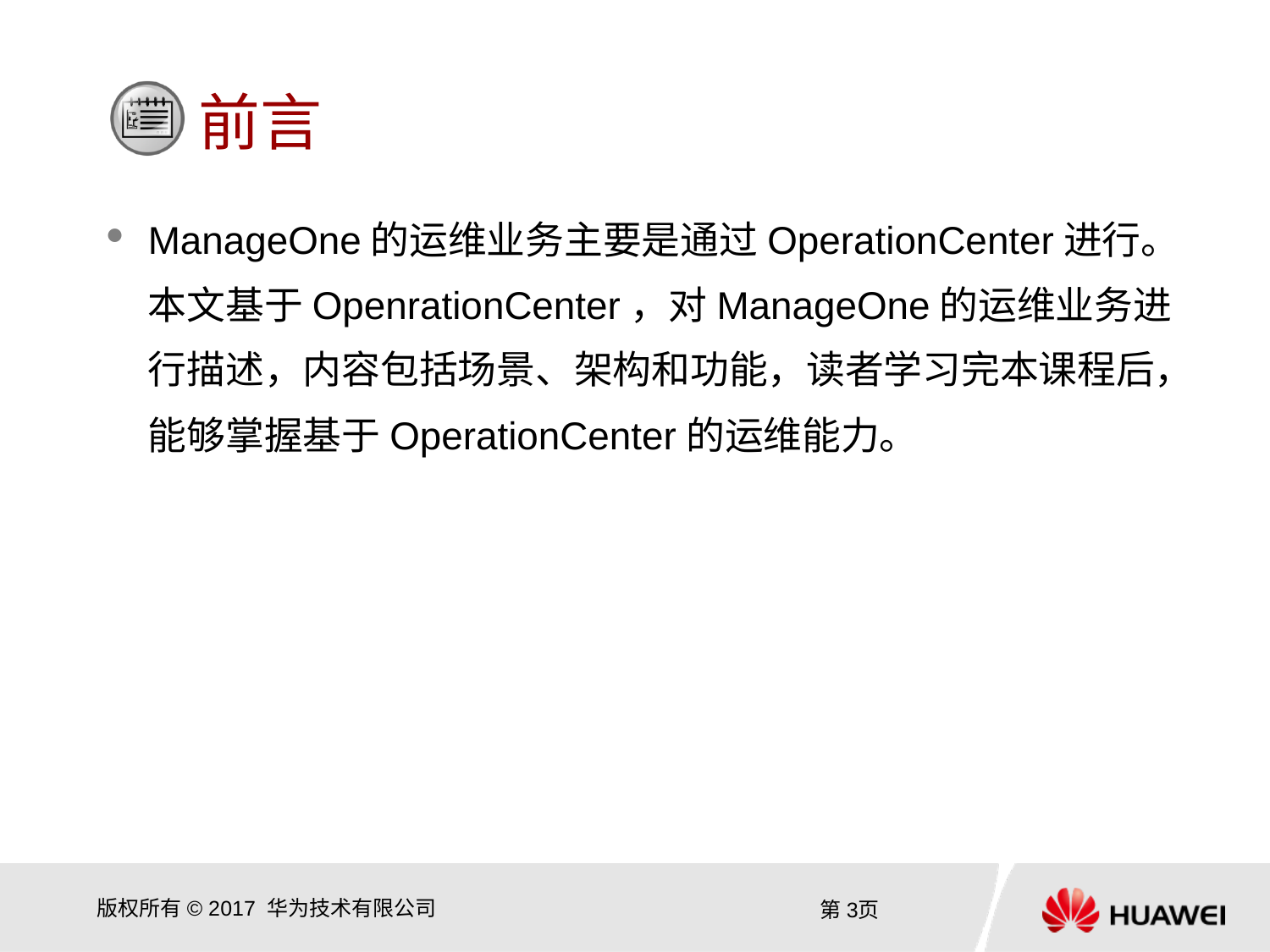

ManageOne的运维业务主要是通过OperationCenter进行。本文基于OpenrationCenter，对ManageOne的运维业务进行描述，内容包括场景、架构和功能，读者学习完本课程后，能够掌握基于OperationCenter的运维能力。